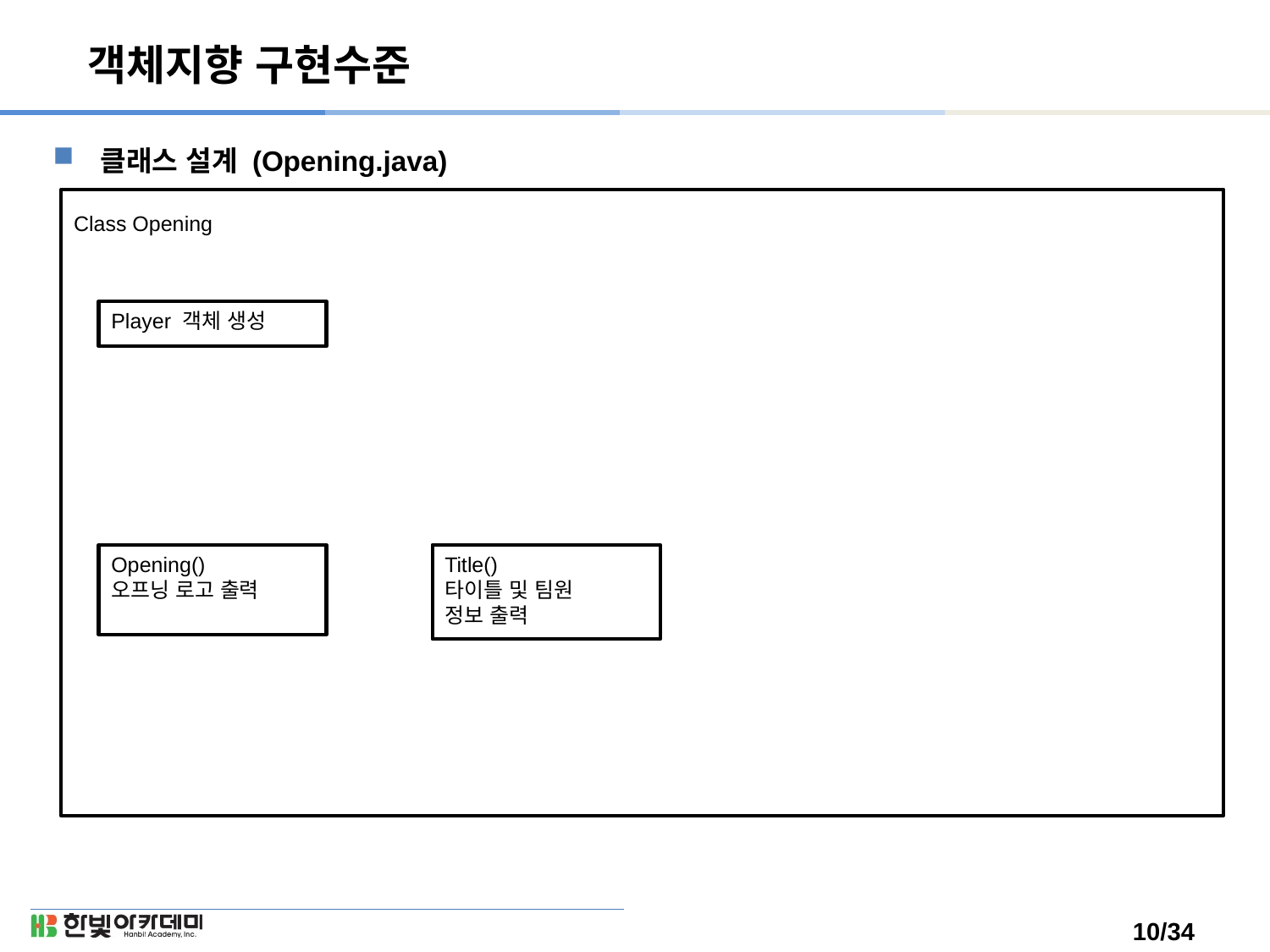

# 객체지향 구현수준
클래스 설계 (Opening.java)

Class Opening

Player 객체 생성

Opening()
오프닝 로고 출력

Title()
타이틀 및 팀원
정보 출력